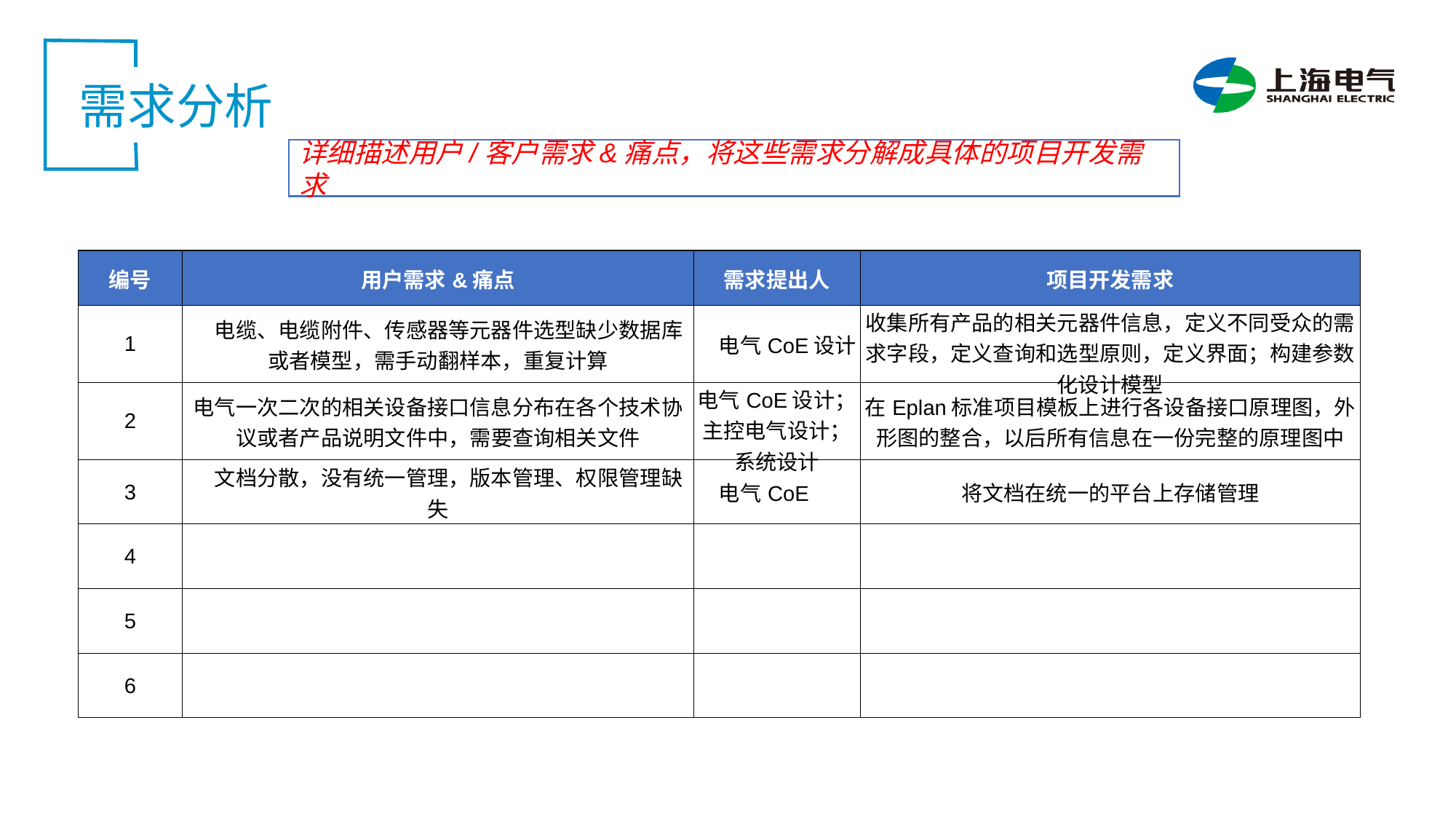

需求分析
详细描述用户/客户需求&痛点，将这些需求分解成具体的项目开发需求
| 编号 | 用户需求&痛点 | 需求提出人 | 项目开发需求 |
| --- | --- | --- | --- |
| 1 | 电缆、电缆附件、传感器等元器件选型缺少数据库或者模型，需手动翻样本，重复计算 | 电气CoE设计 | 收集所有产品的相关元器件信息，定义不同受众的需求字段，定义查询和选型原则，定义界面；构建参数化设计模型 |
| 2 | 电气一次二次的相关设备接口信息分布在各个技术协议或者产品说明文件中，需要查询相关文件 | 电气CoE设计； 主控电气设计； 系统设计 | 在Eplan标准项目模板上进行各设备接口原理图，外形图的整合，以后所有信息在一份完整的原理图中 |
| 3 | 文档分散，没有统一管理，版本管理、权限管理缺失 | 电气CoE | 将文档在统一的平台上存储管理 |
| 4 |  |  |  |
| 5 |  |  |  |
| 6 |  |  |  |